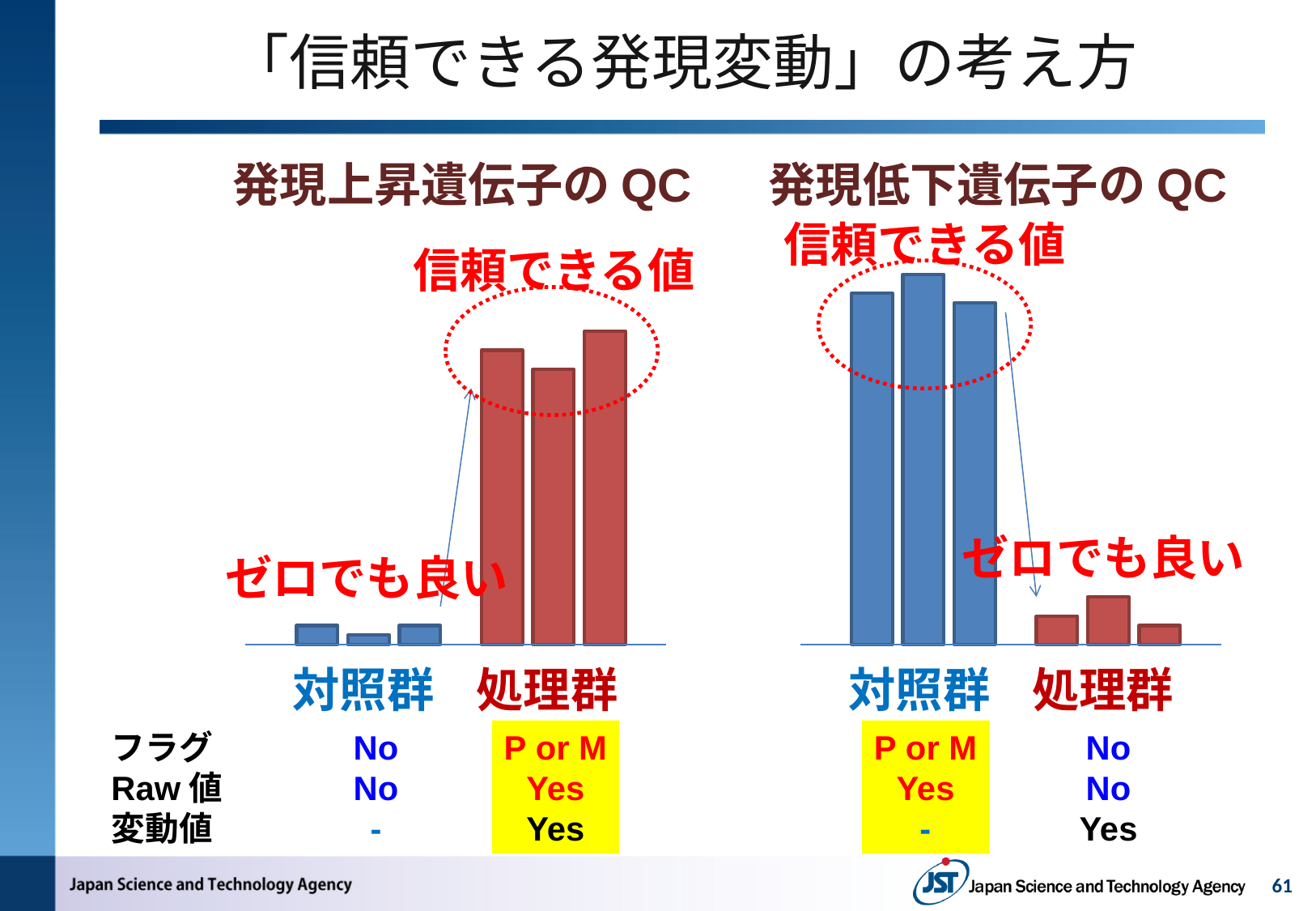

# 「信頼できる発現変動」の考え方
発現上昇遺伝子のQC
発現低下遺伝子のQC
信頼できる値
信頼できる値

ゼロでも良い
ゼロでも良い

対照群
処理群
対照群
処理群
フラグ
Raw値
変動値
No
No
-
P or M
Yes
Yes
P or M
Yes
-
No
No
Yes
61